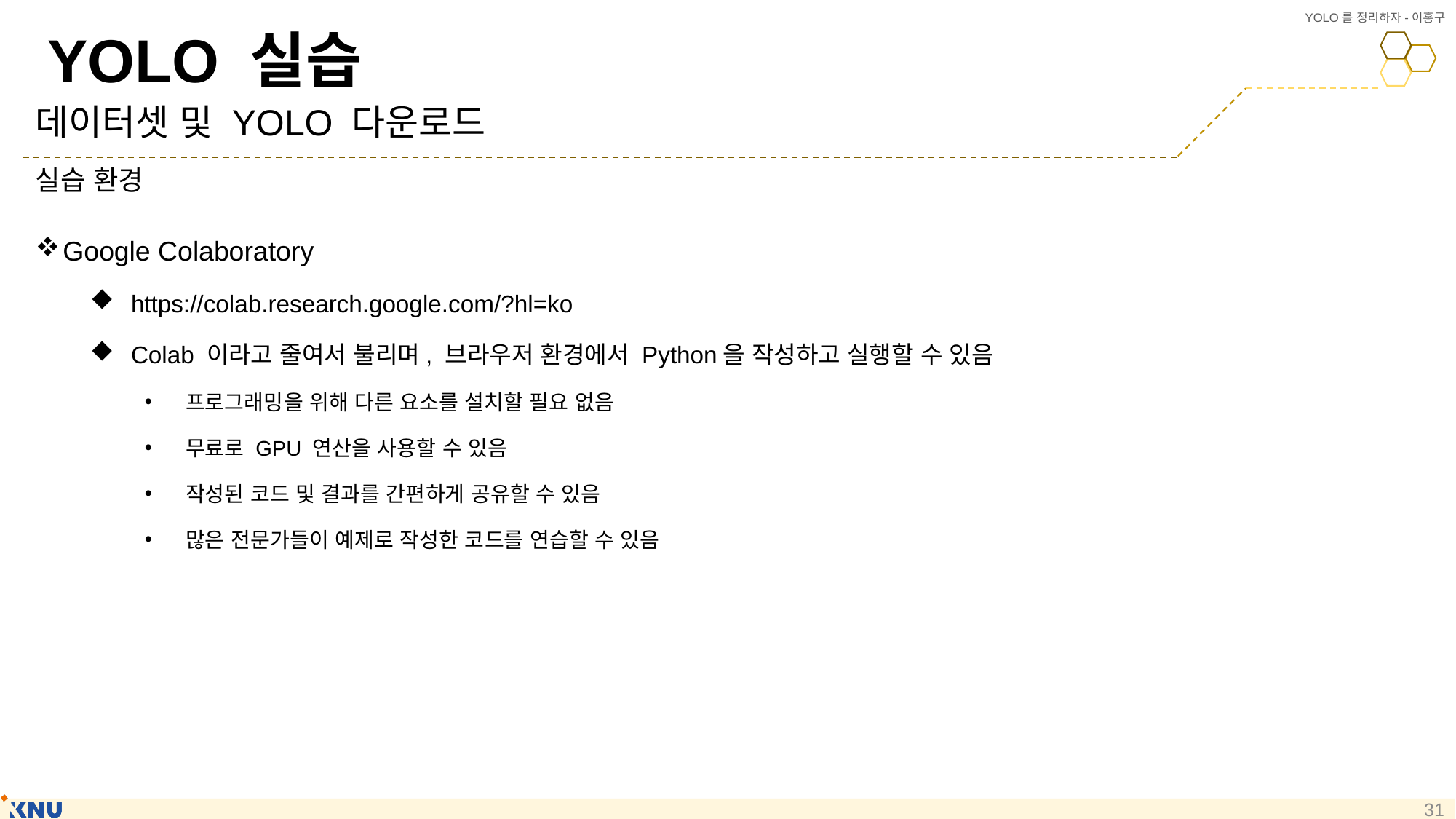

# YOLO 실습
데이터셋 및 YOLO 다운로드
실습 환경
Google Colaboratory
https://colab.research.google.com/?hl=ko
Colab 이라고 줄여서 불리며, 브라우저 환경에서 Python을 작성하고 실행할 수 있음
프로그래밍을 위해 다른 요소를 설치할 필요 없음
무료로 GPU 연산을 사용할 수 있음
작성된 코드 및 결과를 간편하게 공유할 수 있음
많은 전문가들이 예제로 작성한 코드를 연습할 수 있음
31